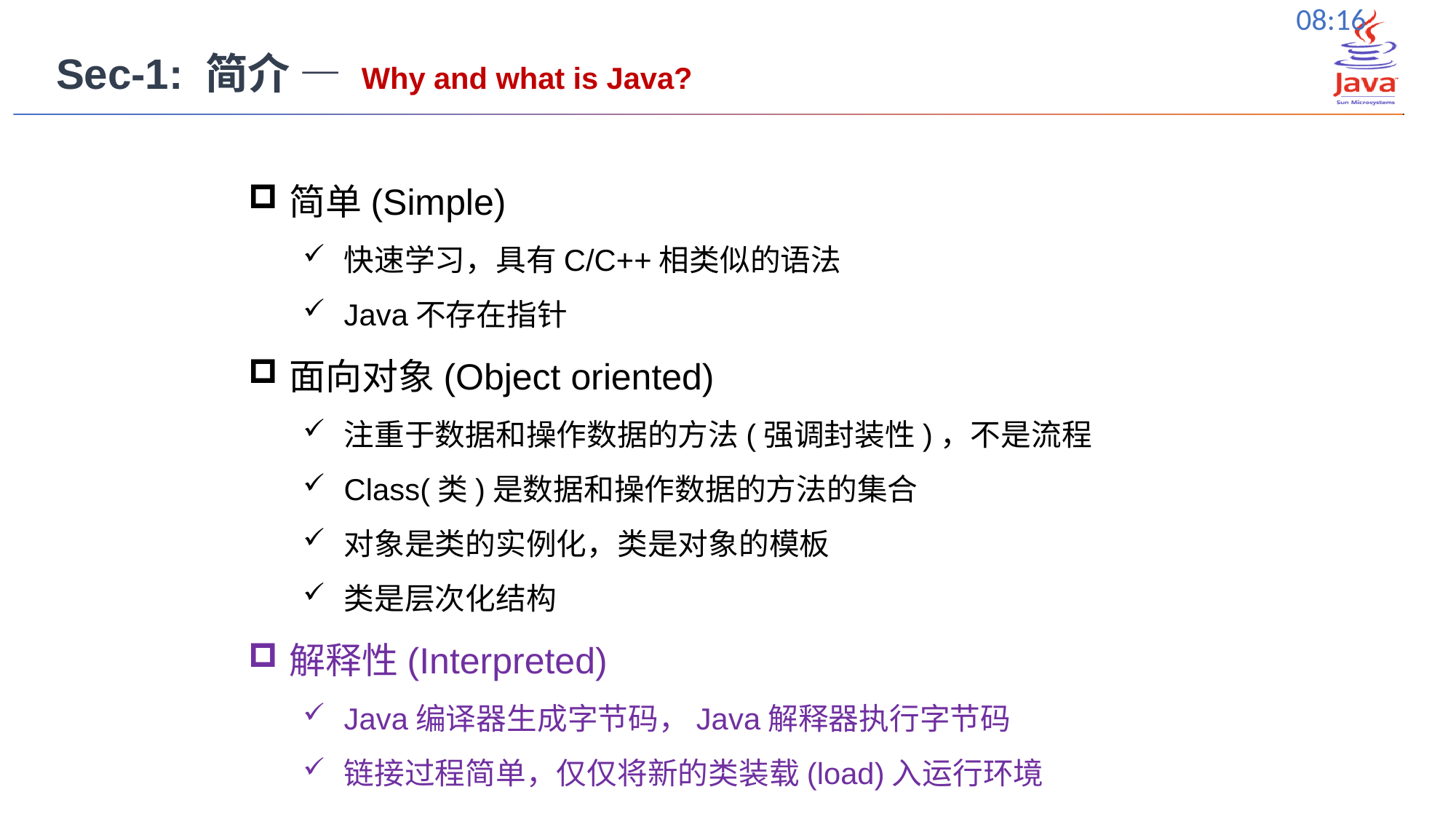

Sec-1: 简介 — Why and what is Java?
简单(Simple)
快速学习，具有C/C++相类似的语法
Java不存在指针
面向对象(Object oriented)
注重于数据和操作数据的方法(强调封装性)，不是流程
Class(类)是数据和操作数据的方法的集合
对象是类的实例化，类是对象的模板
类是层次化结构
解释性(Interpreted)
Java编译器生成字节码，Java解释器执行字节码
链接过程简单，仅仅将新的类装载(load)入运行环境